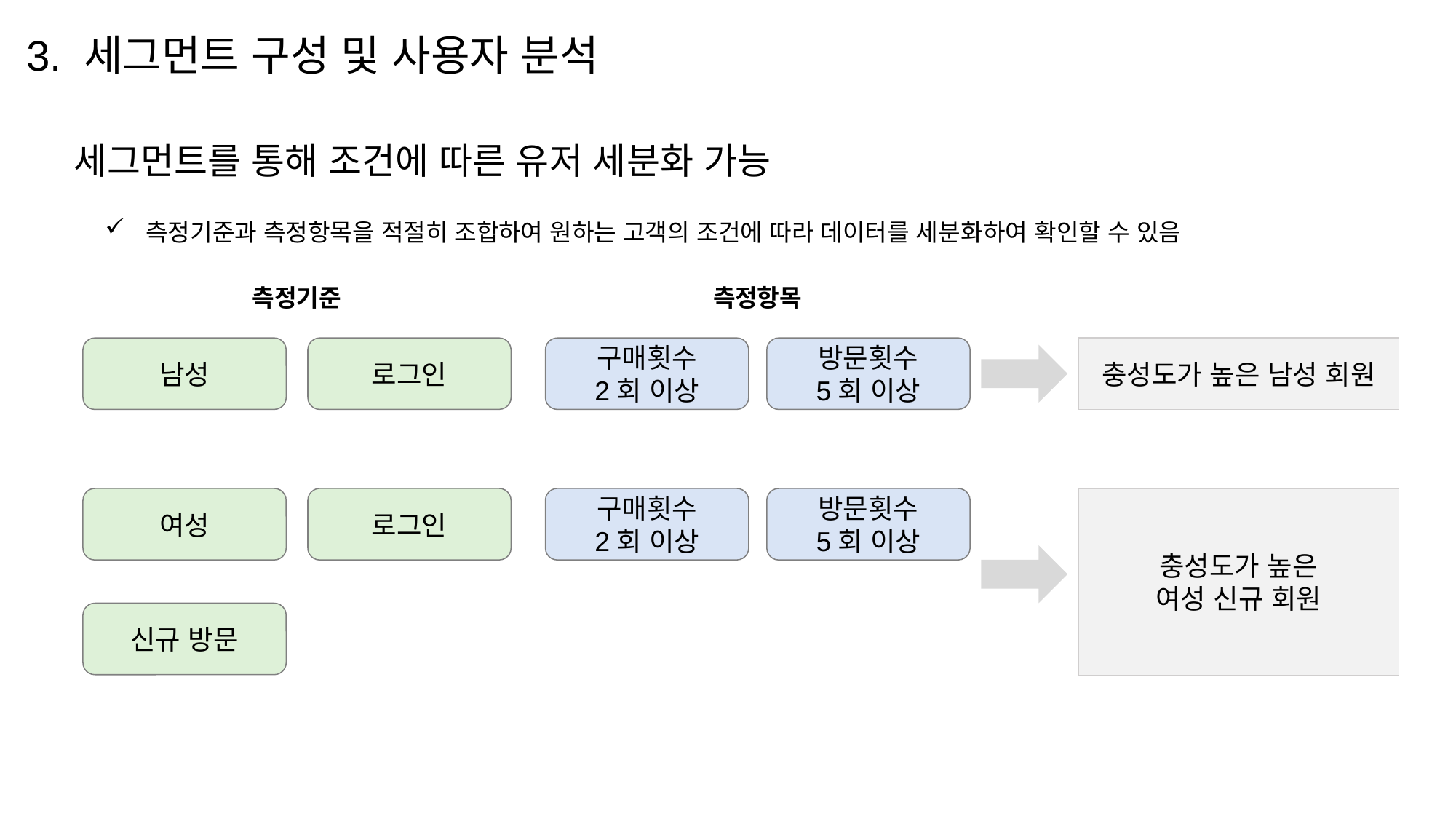

3. 세그먼트 구성 및 사용자 분석
세그먼트를 통해 조건에 따른 유저 세분화 가능
측정기준과 측정항목을 적절히 조합하여 원하는 고객의 조건에 따라 데이터를 세분화하여 확인할 수 있음
측정기준
측정항목
로그인
구매횟수
2회 이상
방문횟수
5회 이상
충성도가 높은 남성 회원
남성

방문횟수
5회 이상
충성도가 높은
여성 신규 회원
구매횟수
2회 이상
여성
로그인

신규 방문